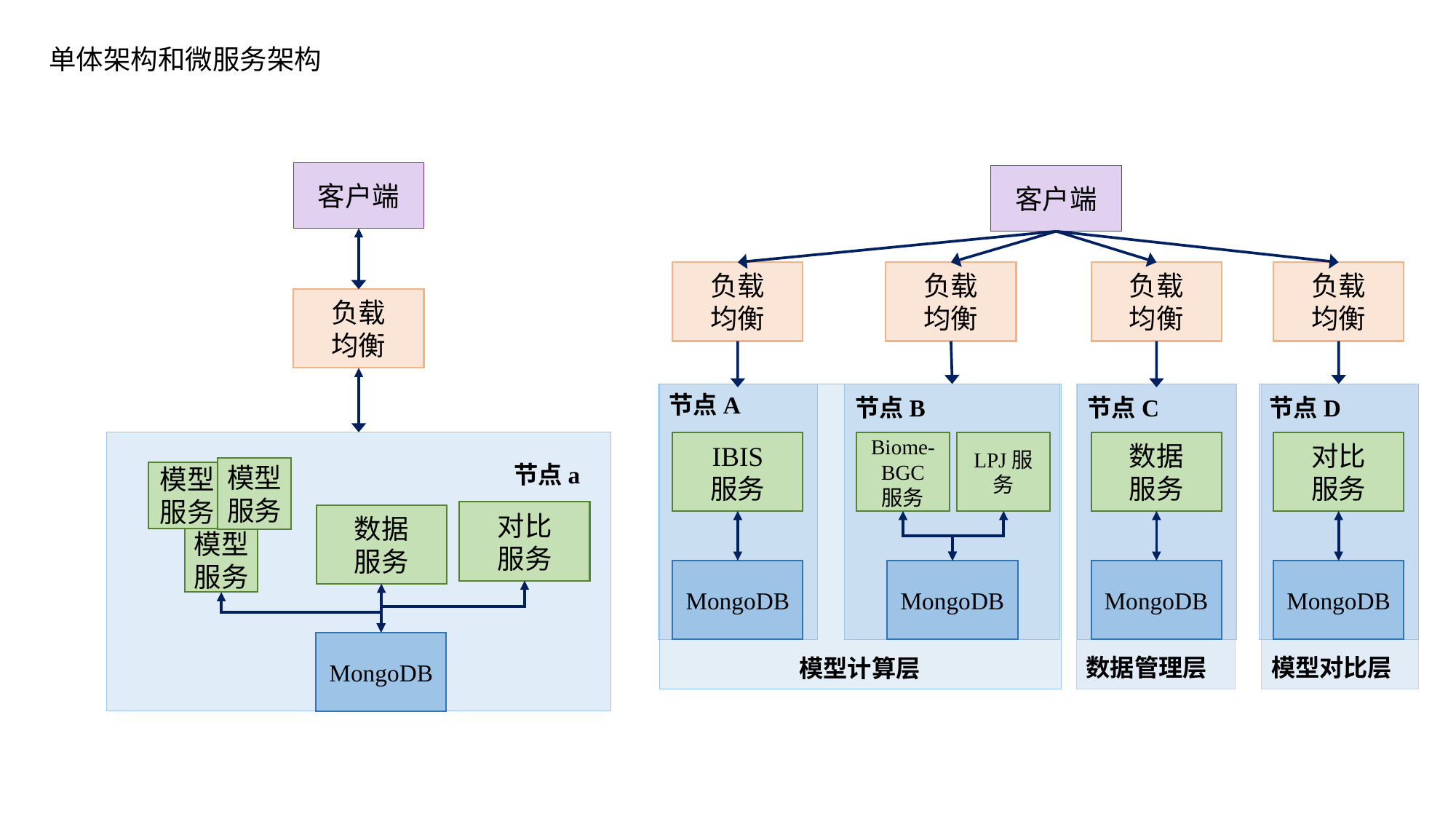

# 单体架构和微服务架构
客户端
负载
均衡

节点a
模型
服务
模型
服务

对比
服务
数据
服务
模型
服务
MongoDB
客户端
负载
均衡
负载
均衡
负载
均衡
负载
均衡
节点A

节点B
节点C
节点D
IBIS
服务
Biome-BGC
服务
LPJ服务
数据
服务
对比
服务
MongoDB
MongoDB
MongoDB
MongoDB
数据管理层
模型对比层
模型计算层